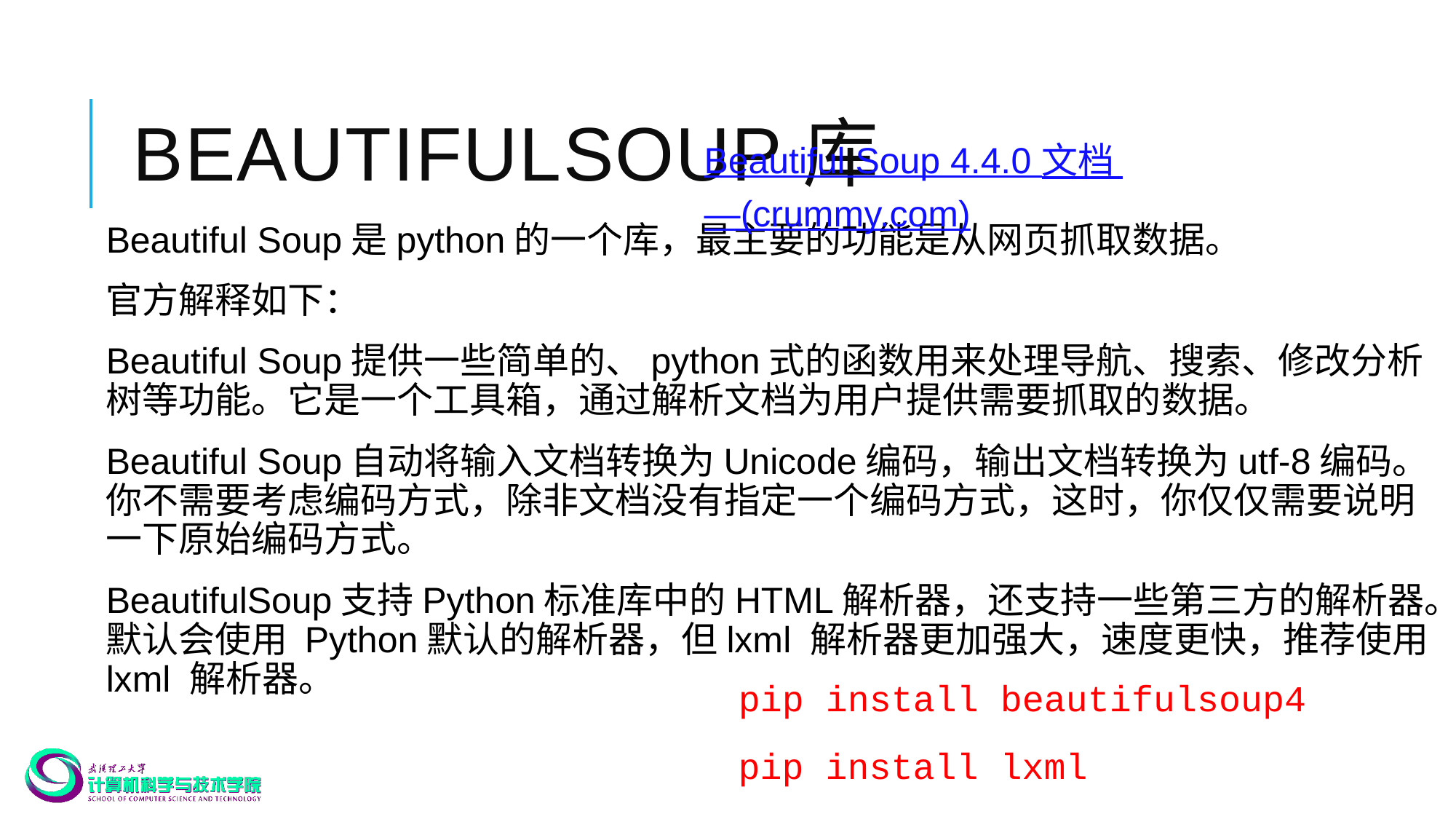

# BeautifulSoup库
Beautiful Soup 4.4.0 文档 —(crummy.com)
Beautiful Soup是python的一个库，最主要的功能是从网页抓取数据。
官方解释如下：
Beautiful Soup提供一些简单的、python式的函数用来处理导航、搜索、修改分析树等功能。它是一个工具箱，通过解析文档为用户提供需要抓取的数据。
Beautiful Soup自动将输入文档转换为Unicode编码，输出文档转换为utf-8编码。你不需要考虑编码方式，除非文档没有指定一个编码方式，这时，你仅仅需要说明一下原始编码方式。
BeautifulSoup支持Python标准库中的HTML解析器，还支持一些第三方的解析器。默认会使用 Python默认的解析器，但lxml 解析器更加强大，速度更快，推荐使用lxml 解析器。
pip install beautifulsoup4
pip install lxml